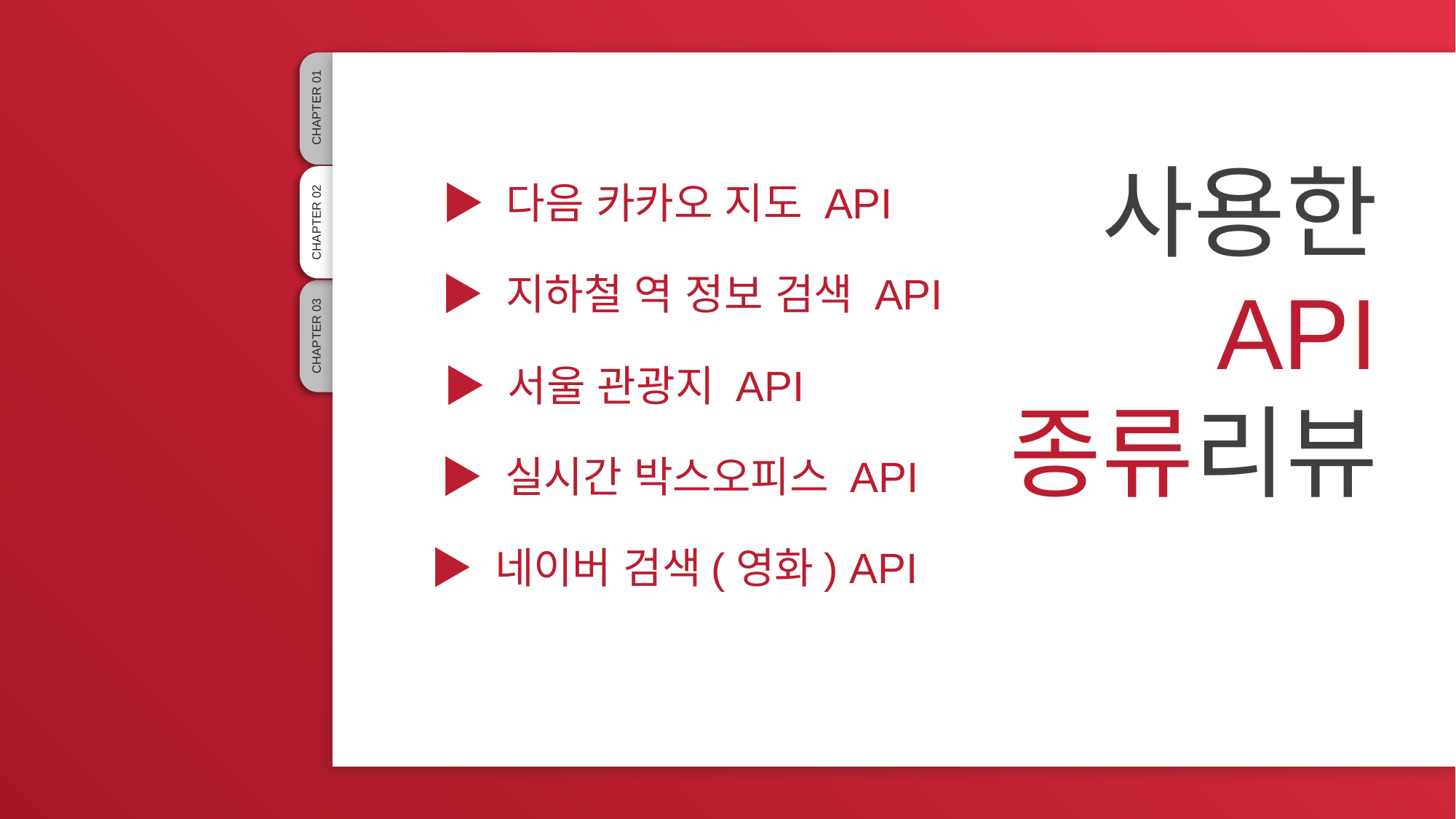

두 번째 목차 /
사용된 [ API ]

CHAPTER 01
사용한
API
종류리뷰

▶ 다음 카카오 지도 API
CHAPTER 02
▶ 지하철 역 정보 검색 API

CHAPTER 03
▶ 서울 관광지 API
▶ 실시간 박스오피스 API
▶ 네이버 검색(영화) API